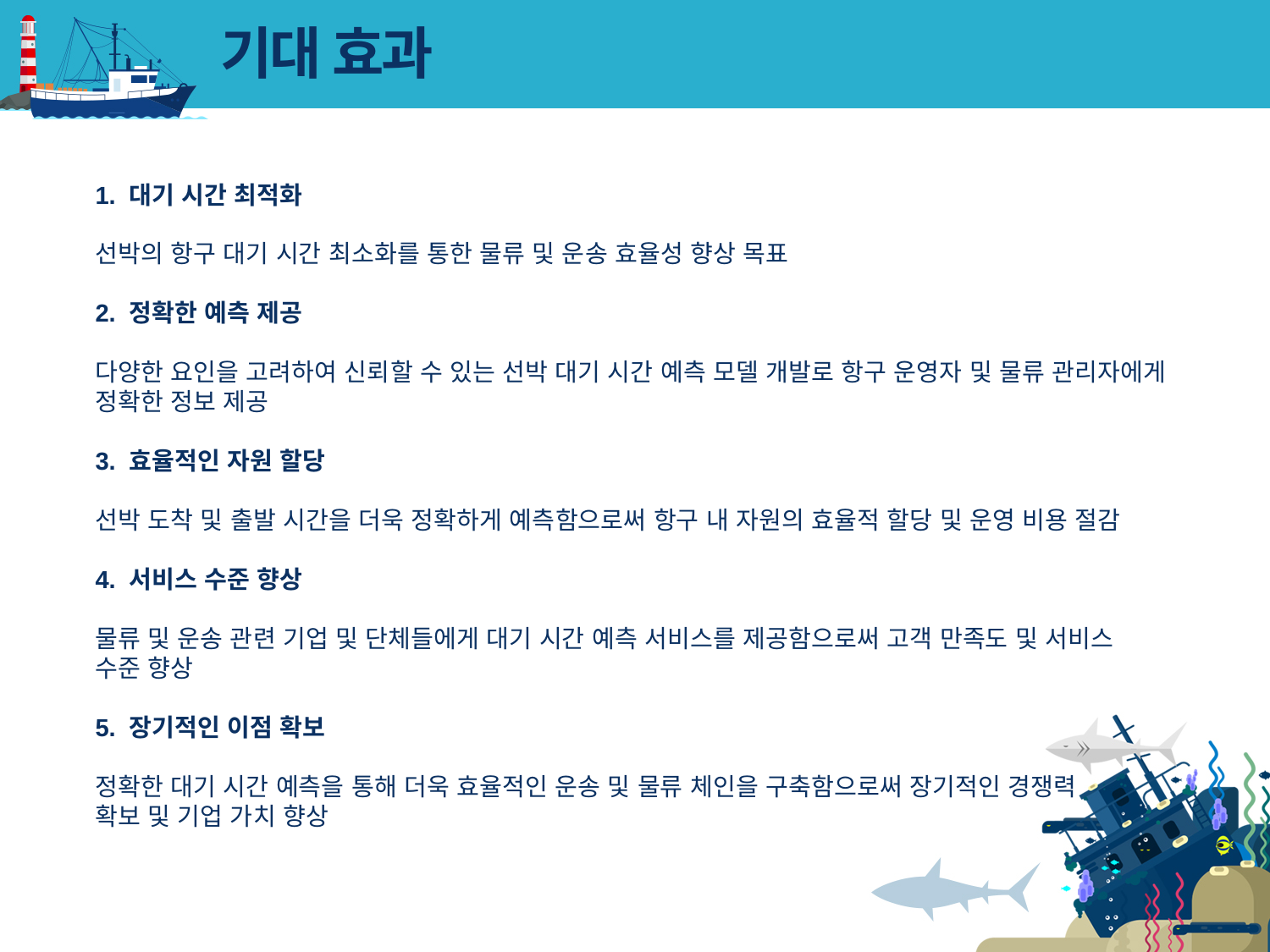

# 기대 효과
1. 대기 시간 최적화

선박의 항구 대기 시간 최소화를 통한 물류 및 운송 효율성 향상 목표

2. 정확한 예측 제공

다양한 요인을 고려하여 신뢰할 수 있는 선박 대기 시간 예측 모델 개발로 항구 운영자 및 물류 관리자에게 정확한 정보 제공

3. 효율적인 자원 할당

선박 도착 및 출발 시간을 더욱 정확하게 예측함으로써 항구 내 자원의 효율적 할당 및 운영 비용 절감

4. 서비스 수준 향상

물류 및 운송 관련 기업 및 단체들에게 대기 시간 예측 서비스를 제공함으로써 고객 만족도 및 서비스
수준 향상

5. 장기적인 이점 확보

정확한 대기 시간 예측을 통해 더욱 효율적인 운송 및 물류 체인을 구축함으로써 장기적인 경쟁력
확보 및 기업 가치 향상